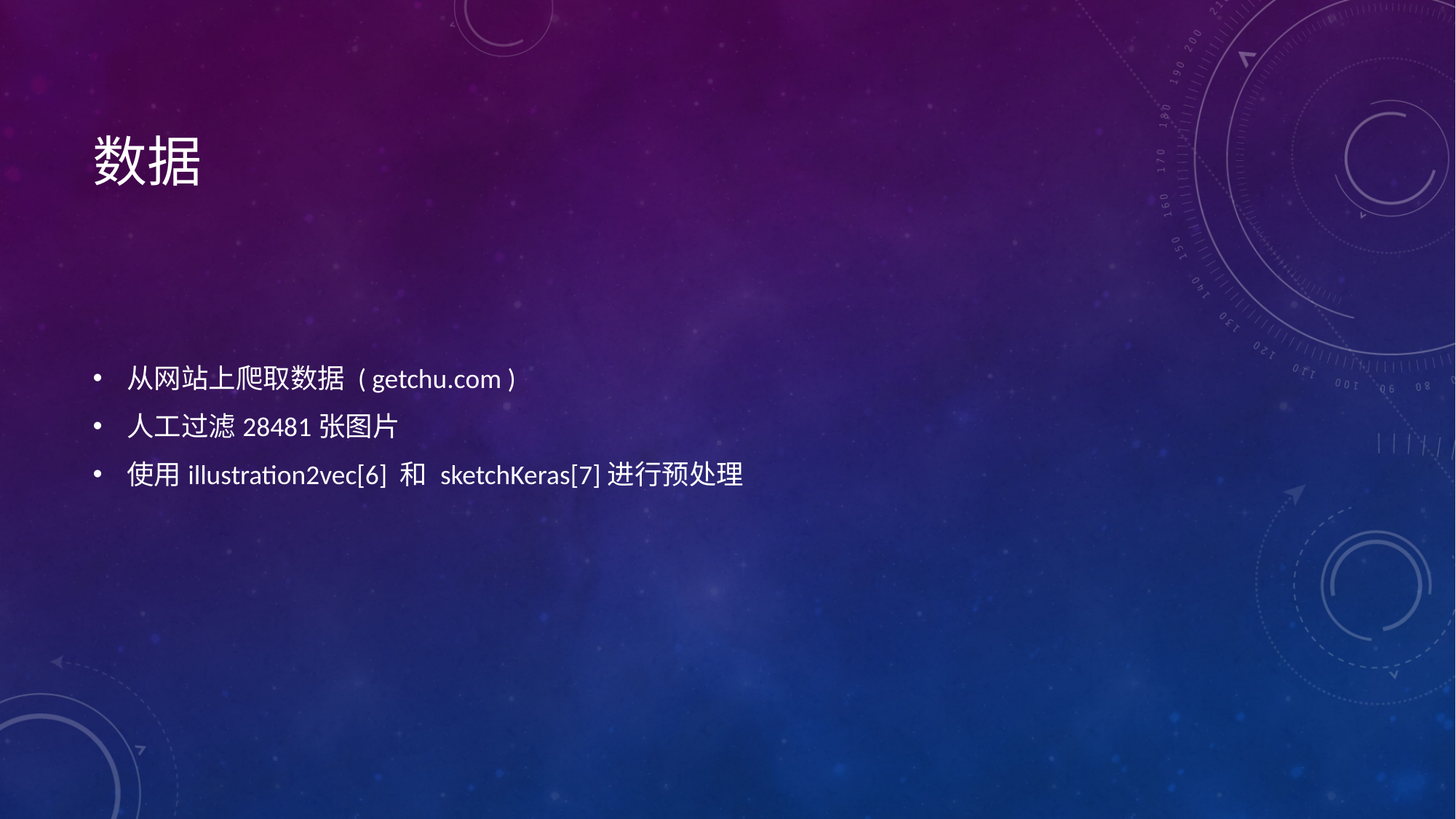

# 数据
从网站上爬取数据 ( getchu.com )
人工过滤28481张图片
使用illustration2vec[6] 和 sketchKeras[7]进行预处理